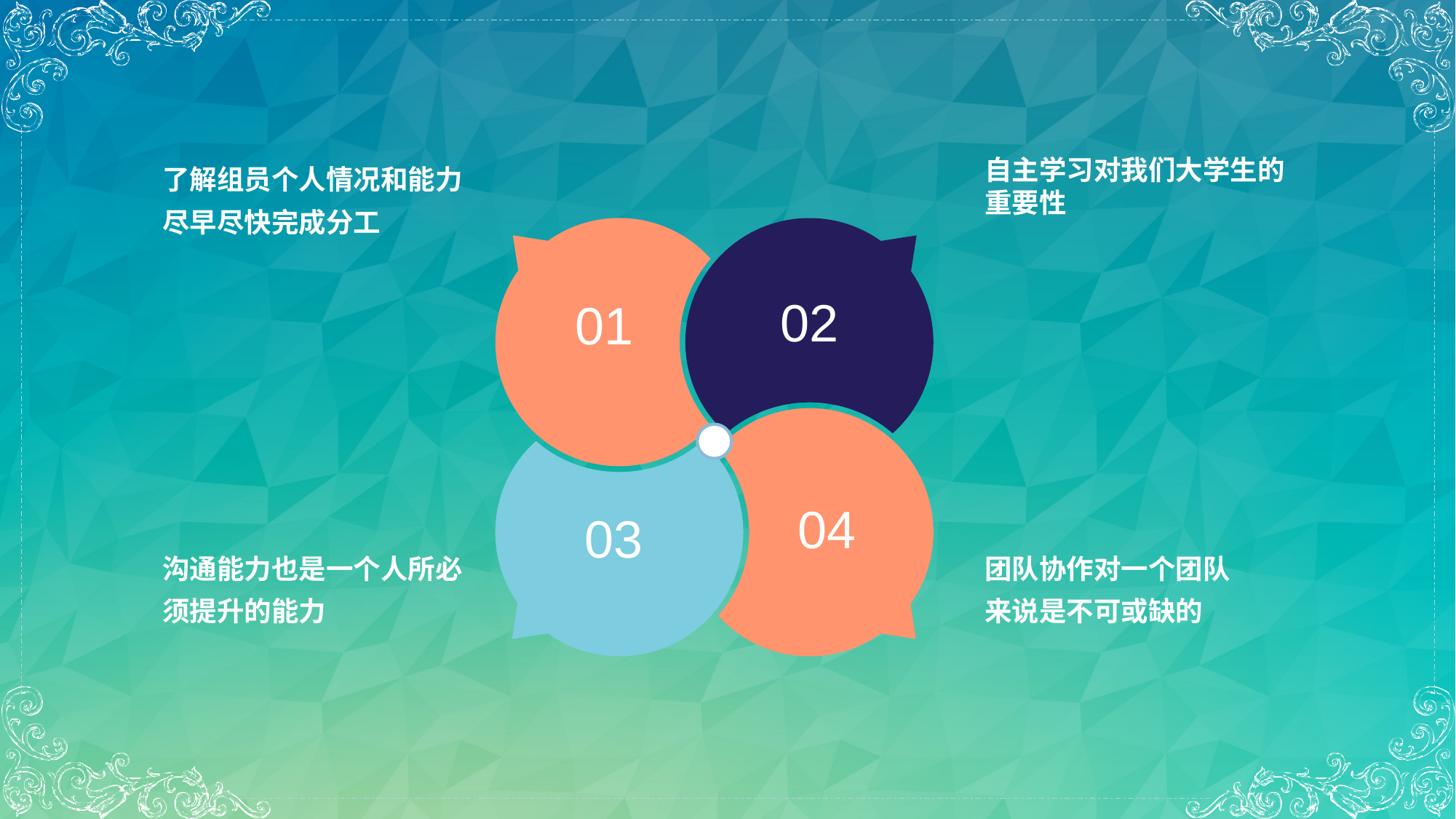

了解组员个人情况和能力尽早尽快完成分工
自主学习对我们大学生的重要性

02
01

04
03
沟通能力也是一个人所必须提升的能力
团队协作对一个团队来说是不可或缺的